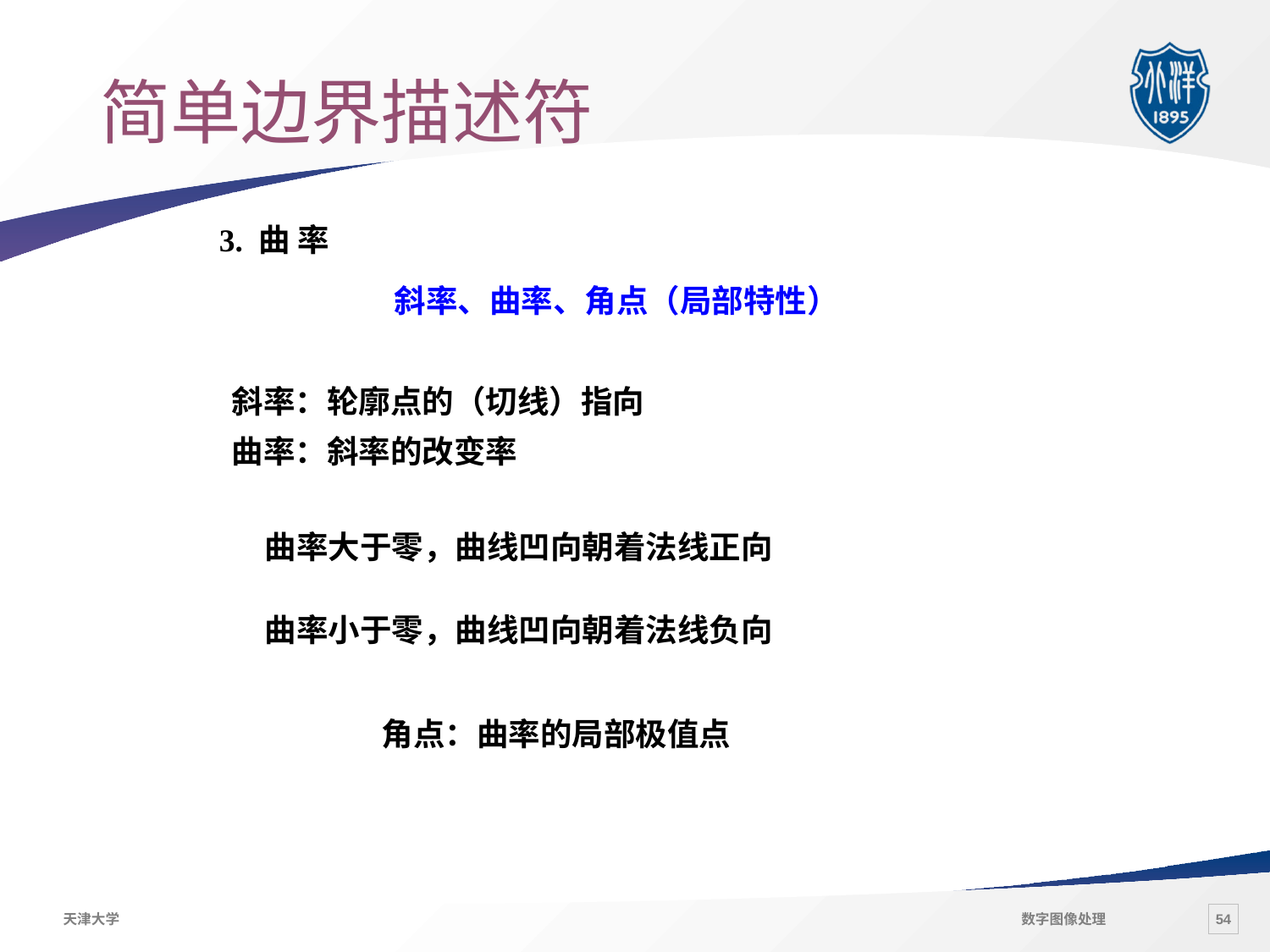

# 简单边界描述符
3. 曲 率
斜率、曲率、角点（局部特性）
3. 曲率
斜率：轮廓点的（切线）指向
曲率：斜率的改变率
斜率：轮廓点的（切线）指向

曲率：斜率的改变率
曲率大于零，曲线凹向朝着法线正向

曲率小于零，曲线凹向朝着法线负向
角点：曲率的局部极值点
角点：曲率的局部极值点